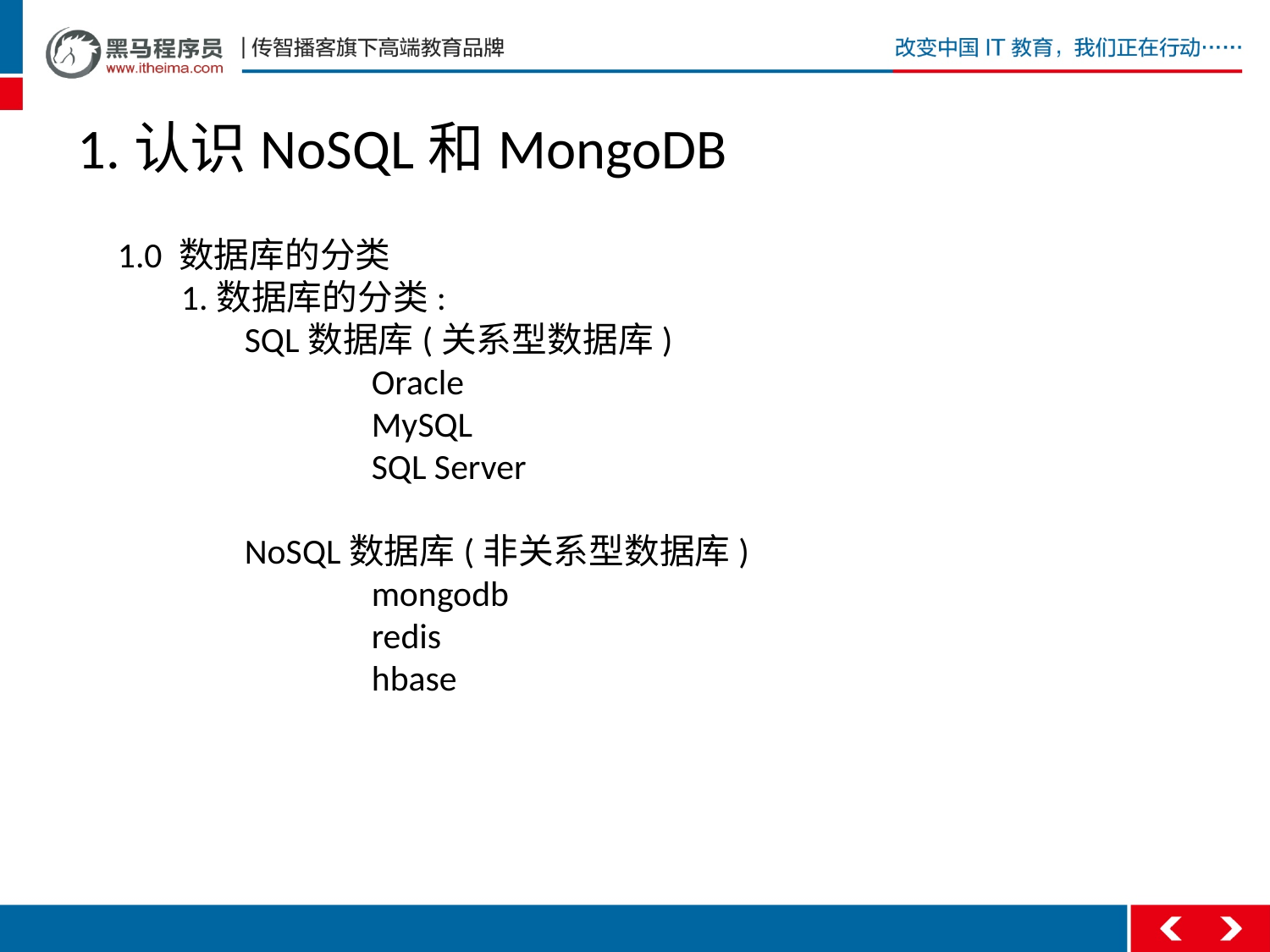

# 1.认识NoSQL和MongoDB
1.0 数据库的分类
1.数据库的分类:
	SQL数据库(关系型数据库)
		Oracle
		MySQL
		SQL Server

	NoSQL数据库(非关系型数据库)
		mongodb
		redis
		hbase